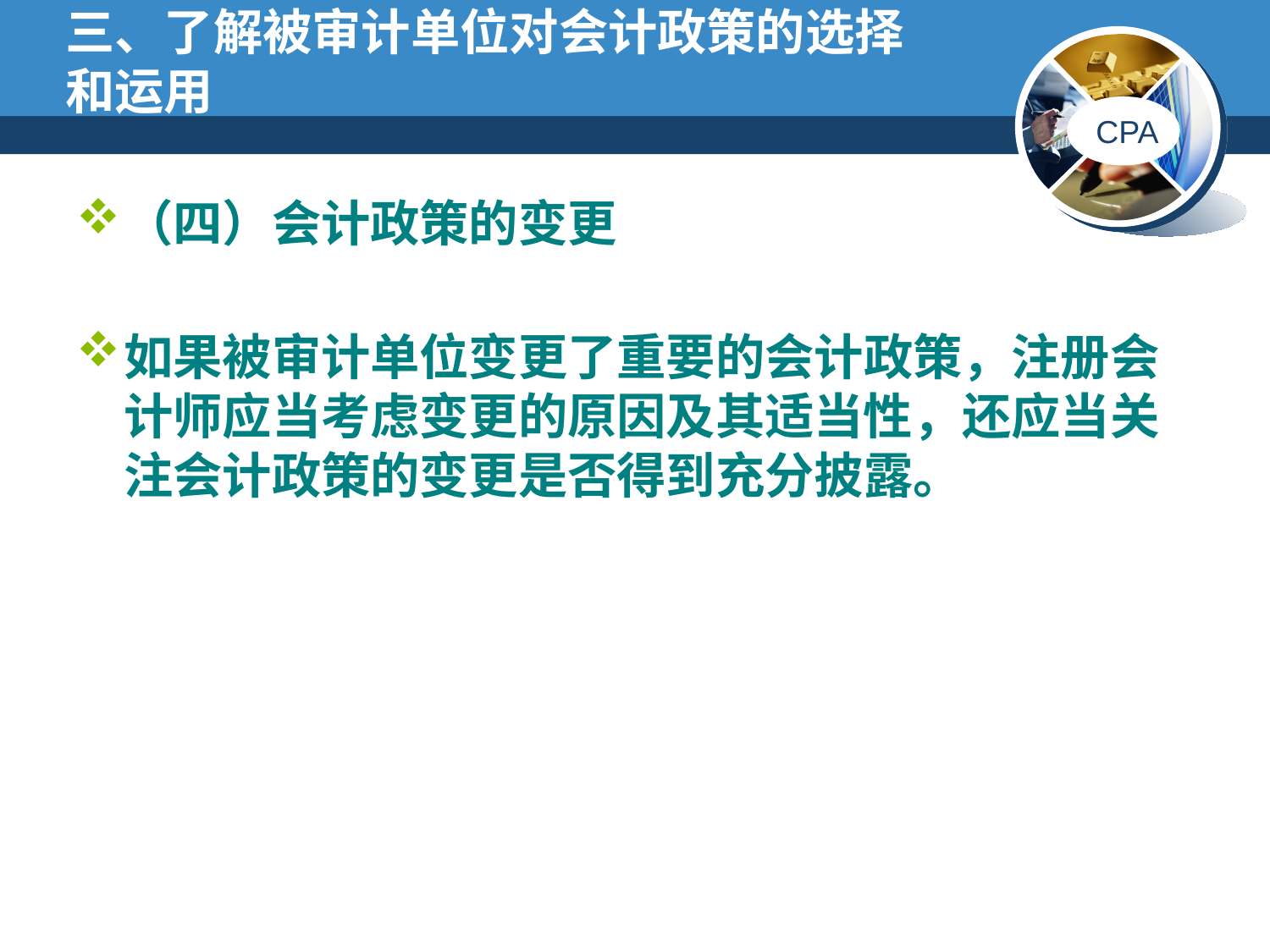

# 三、了解被审计单位对会计政策的选择和运用
（四）会计政策的变更

如果被审计单位变更了重要的会计政策，注册会计师应当考虑变更的原因及其适当性，还应当关注会计政策的变更是否得到充分披露。